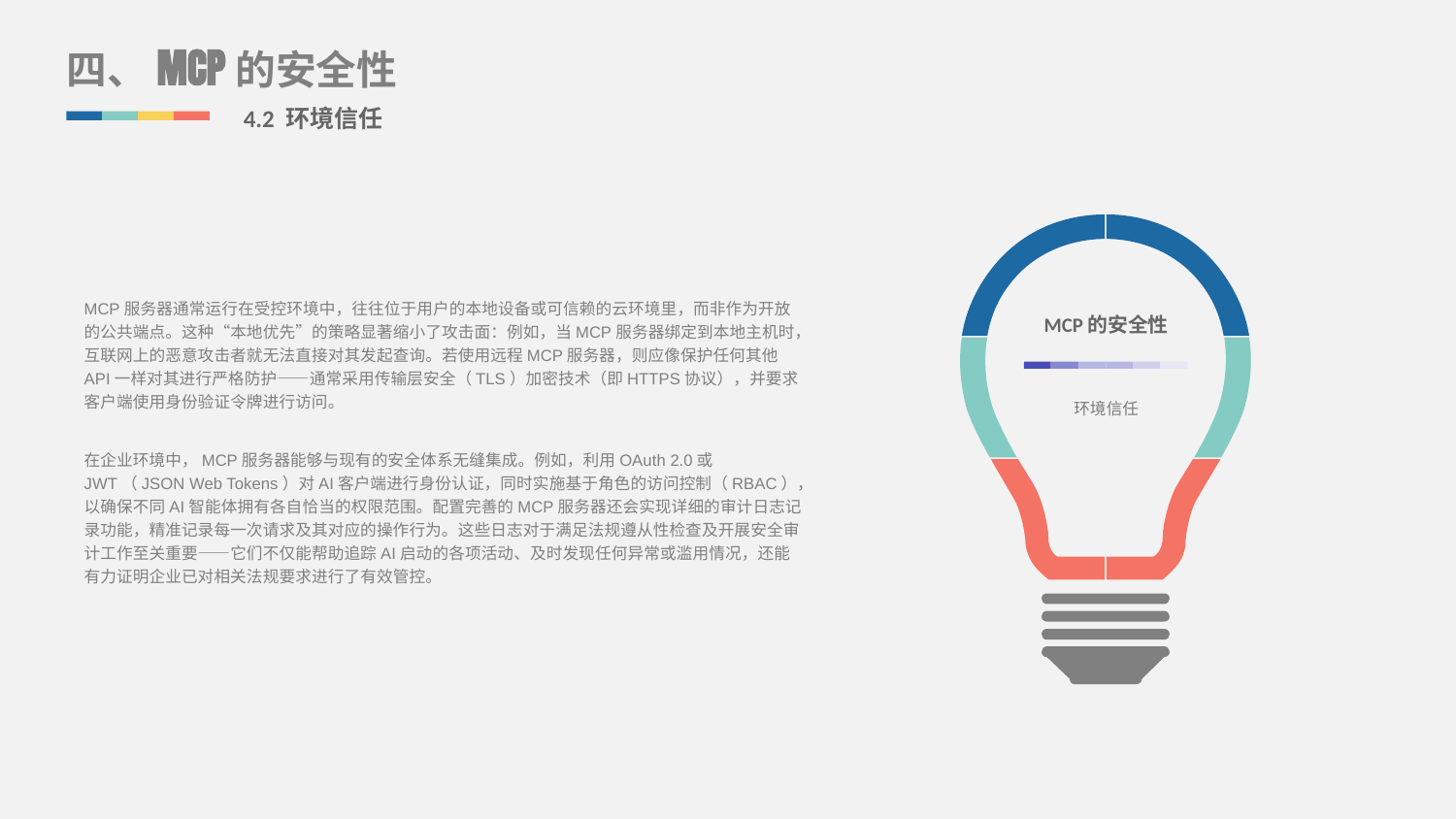

四、MCP的安全性
4.2 环境信任

MCP服务器通常运行在受控环境中，往往位于用户的本地设备或可信赖的云环境里，而非作为开放的公共端点。这种“本地优先”的策略显著缩小了攻击面：例如，当MCP服务器绑定到本地主机时，互联网上的恶意攻击者就无法直接对其发起查询。若使用远程MCP服务器，则应像保护任何其他API一样对其进行严格防护——通常采用传输层安全（TLS）加密技术（即HTTPS协议），并要求客户端使用身份验证令牌进行访问。

在企业环境中，MCP服务器能够与现有的安全体系无缝集成。例如，利用OAuth 2.0或JWT（JSON Web Tokens）对AI客户端进行身份认证，同时实施基于角色的访问控制（RBAC），以确保不同AI智能体拥有各自恰当的权限范围。配置完善的MCP服务器还会实现详细的审计日志记录功能，精准记录每一次请求及其对应的操作行为。这些日志对于满足法规遵从性检查及开展安全审计工作至关重要——它们不仅能帮助追踪AI启动的各项活动、及时发现任何异常或滥用情况，还能有力证明企业已对相关法规要求进行了有效管控。
MCP的安全性

环境信任